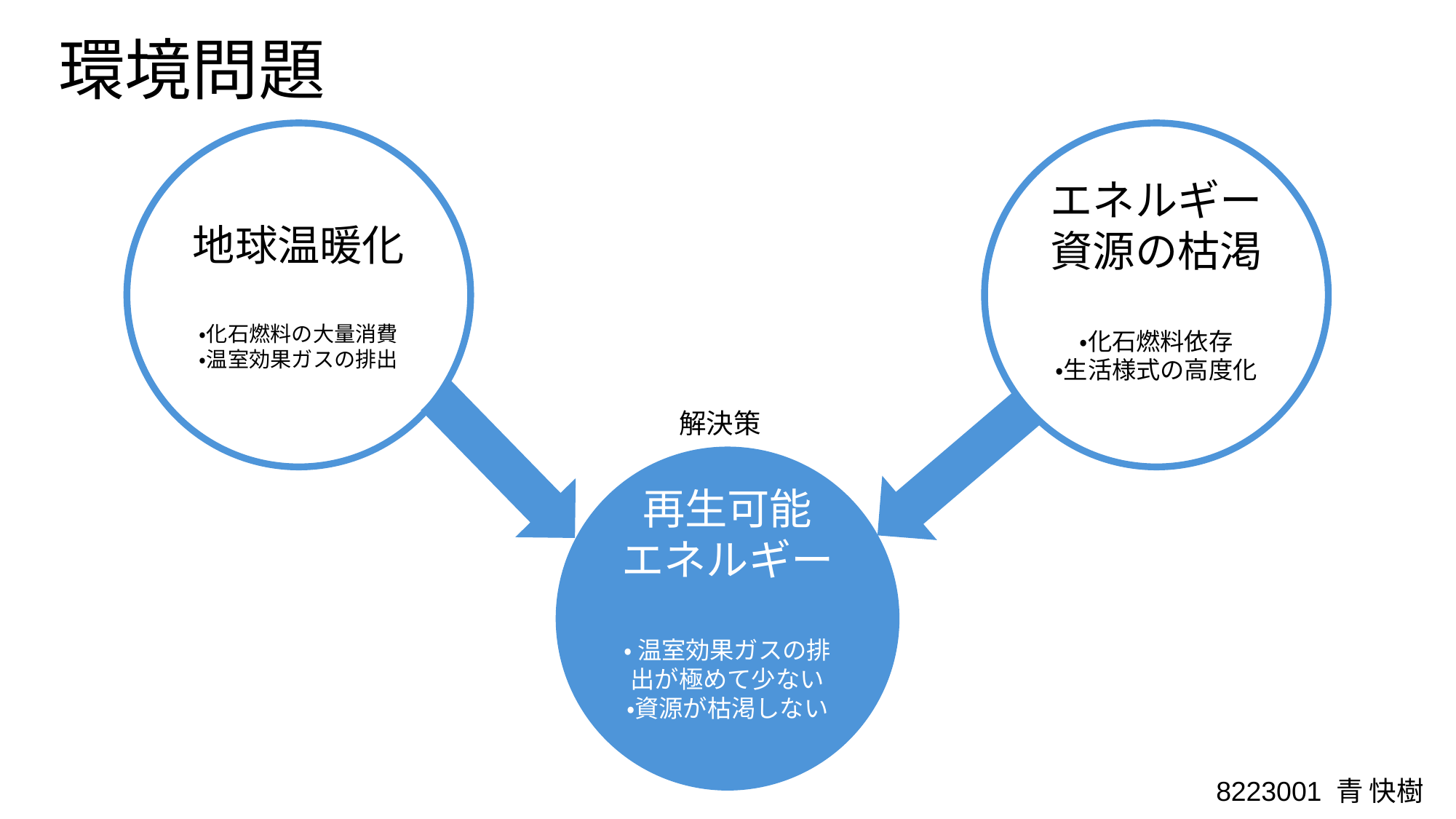

環境問題
地球温暖化

・化石燃料の大量消費
・温室効果ガスの排出
エネルギー資源の枯渇

・化石燃料依存
・生活様式の高度化

解決策

再生可能
エネルギー

・ 温室効果ガスの排出が極めて少ない
・資源が枯渇しない

8223001 ⻘ 快樹